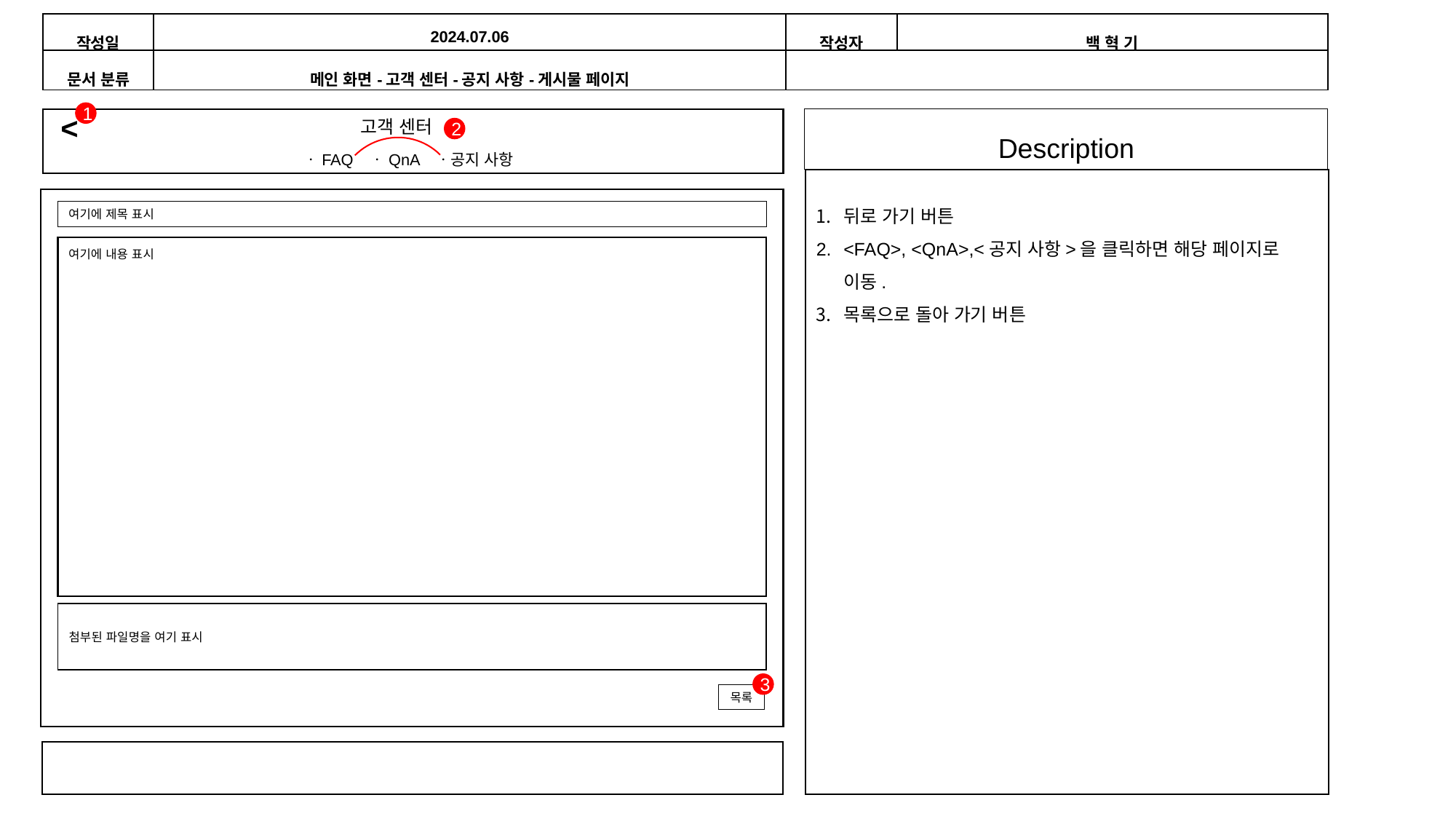

| 작성일 | 2024.07.06 | 작성자 | 백 혁 기 |
| --- | --- | --- | --- |
| 문서 분류 | 메인 화면-고객 센터-공지 사항-게시물 페이지 |  |  |
| --- | --- | --- | --- |
1
<

Description
고객 센터
2

ㆍFAQ   ㆍQnA   ㆍ공지 사항

뒤로 가기 버튼
<FAQ>, <QnA>,<공지 사항>을 클릭하면 해당 페이지로 이동.
목록으로 돌아 가기 버튼
여기에 제목 표시

여기에 내용 표시
| 첨부된 파일명을 여기 표시 |
| --- |
3
목록